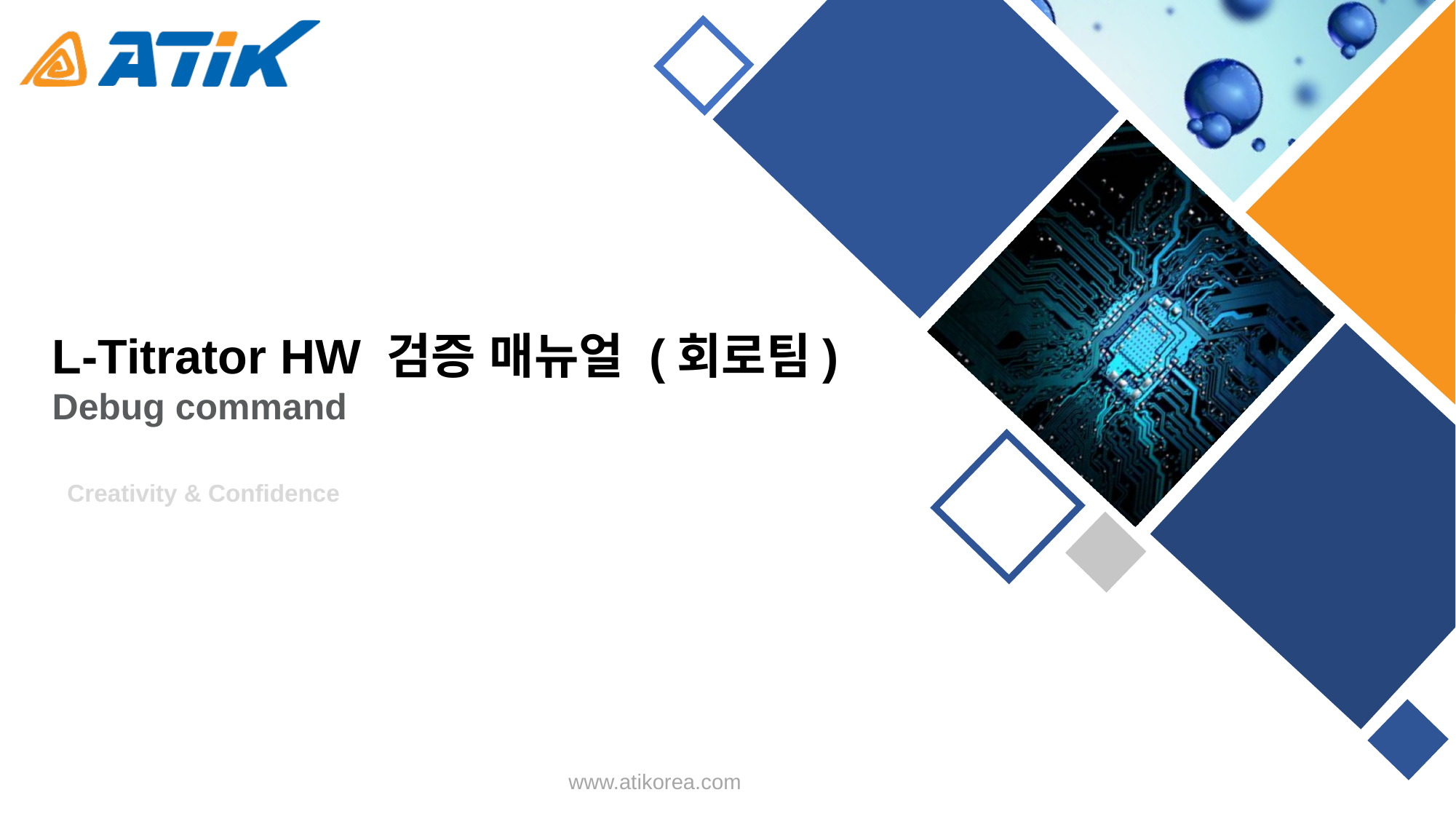

L-Titrator HW 검증 매뉴얼 (회로팀)
Debug command
Creativity & Confidence
www.atikorea.com